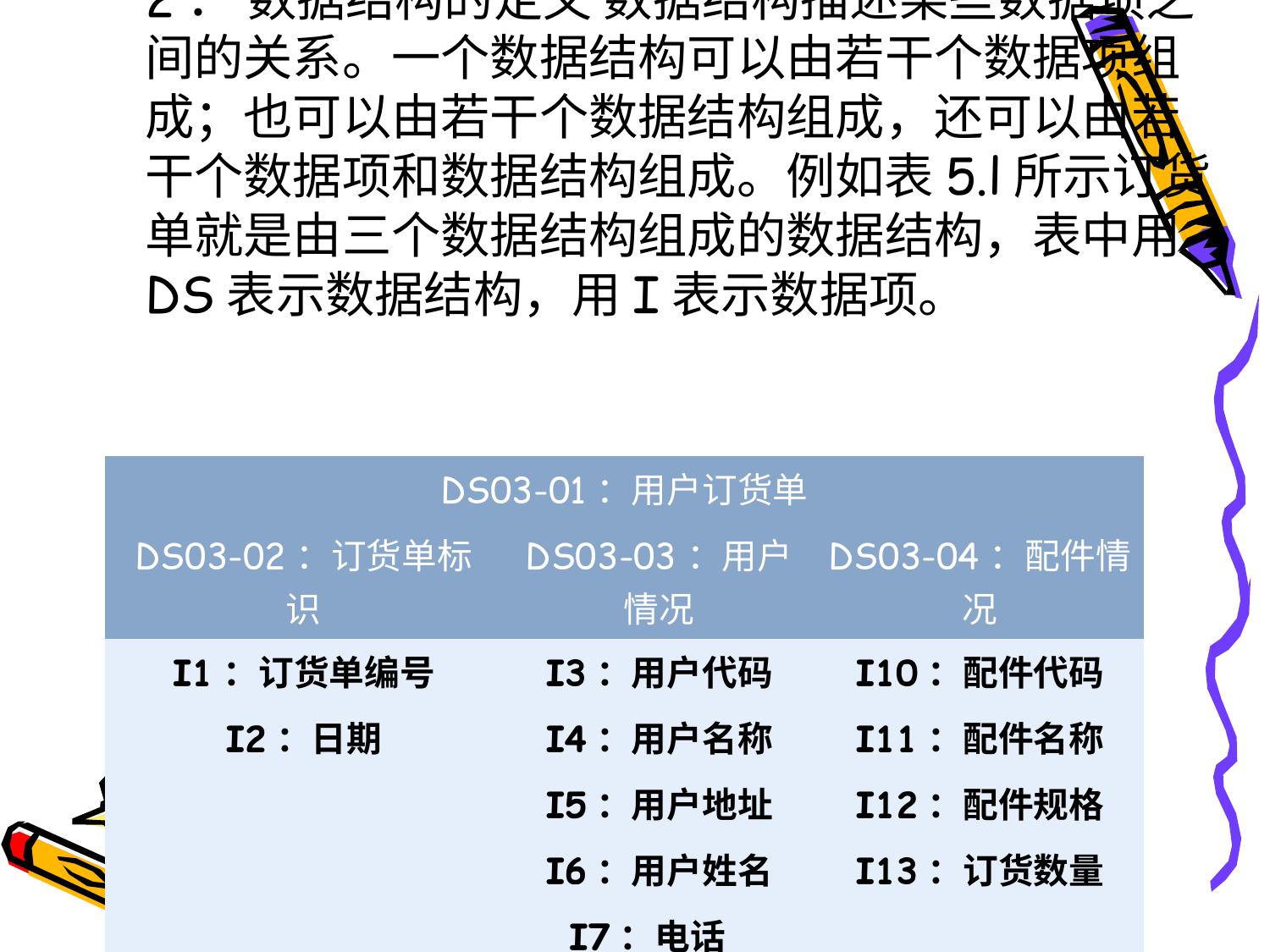

2． 数据结构的定义 数据结构描述某些数据项之间的关系。一个数据结构可以由若干个数据项组成；也可以由若干个数据结构组成，还可以由若干个数据项和数据结构组成。例如表5.l所示订货单就是由三个数据结构组成的数据结构，表中用DS表示数据结构，用I表示数据项。
#
| DS03-01：用户订货单 |  |  |
| --- | --- | --- |
| DS03-02：订货单标识 | DS03-03：用户情况 | DS03-04：配件情况 |
| I1：订货单编号 | I3：用户代码 | I10：配件代码 |
| I2：日期 | I4：用户名称 | I11：配件名称 |
|  | I5：用户地址 | I12：配件规格 |
|  | I6：用户姓名 | I13：订货数量 |
|  | I7：电话 |  |
|  | I8：开户银行 |  |
|  | I9：账号 |  |
| 表5.2 用户订货单的数据结构 |  |  |